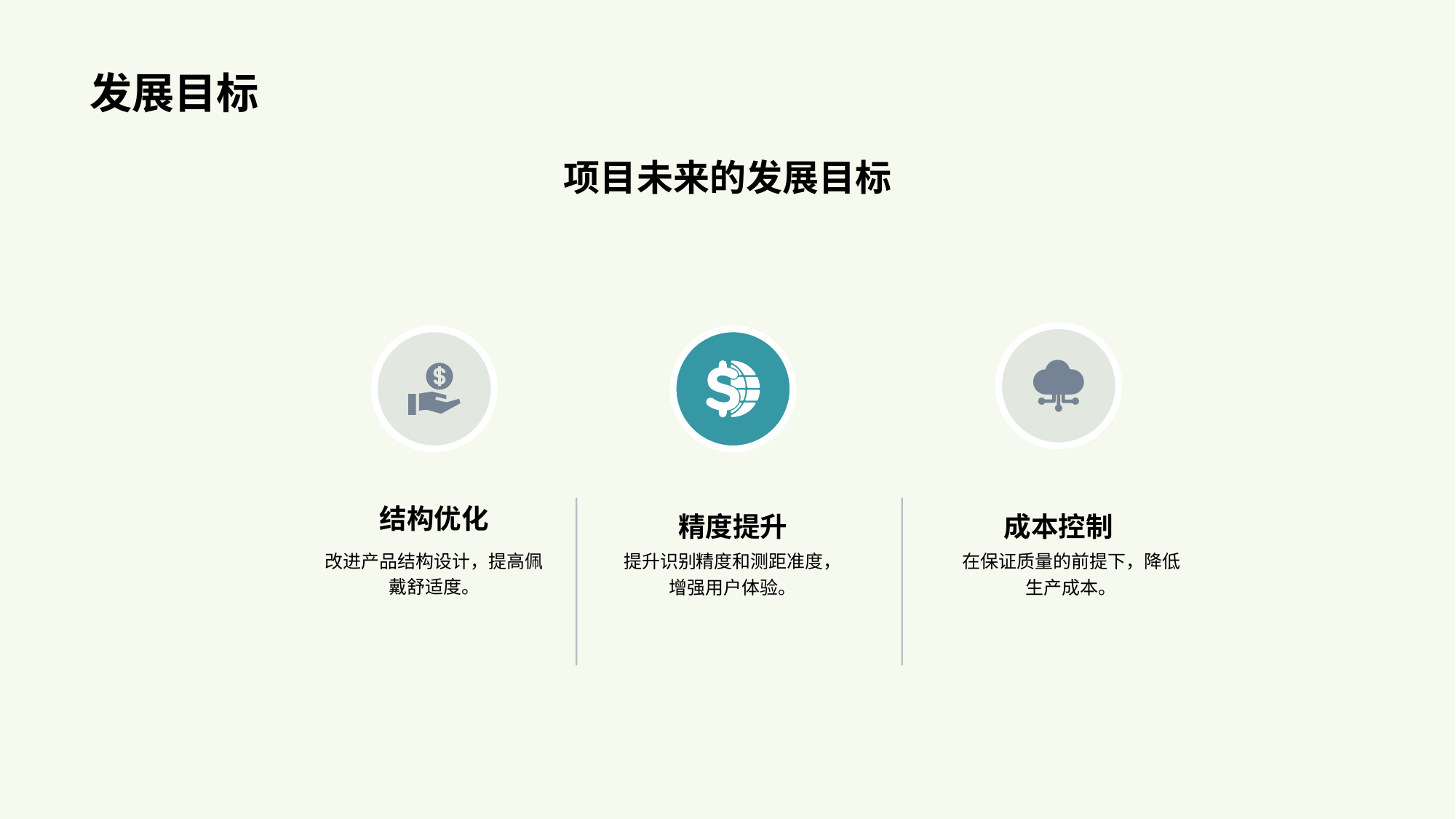

# 发展目标
项目未来的发展目标

成本控制
在保证质量的前提下，降低生产成本。

结构优化
改进产品结构设计，提高佩戴舒适度。

精度提升
提升识别精度和测距准度，增强用户体验。